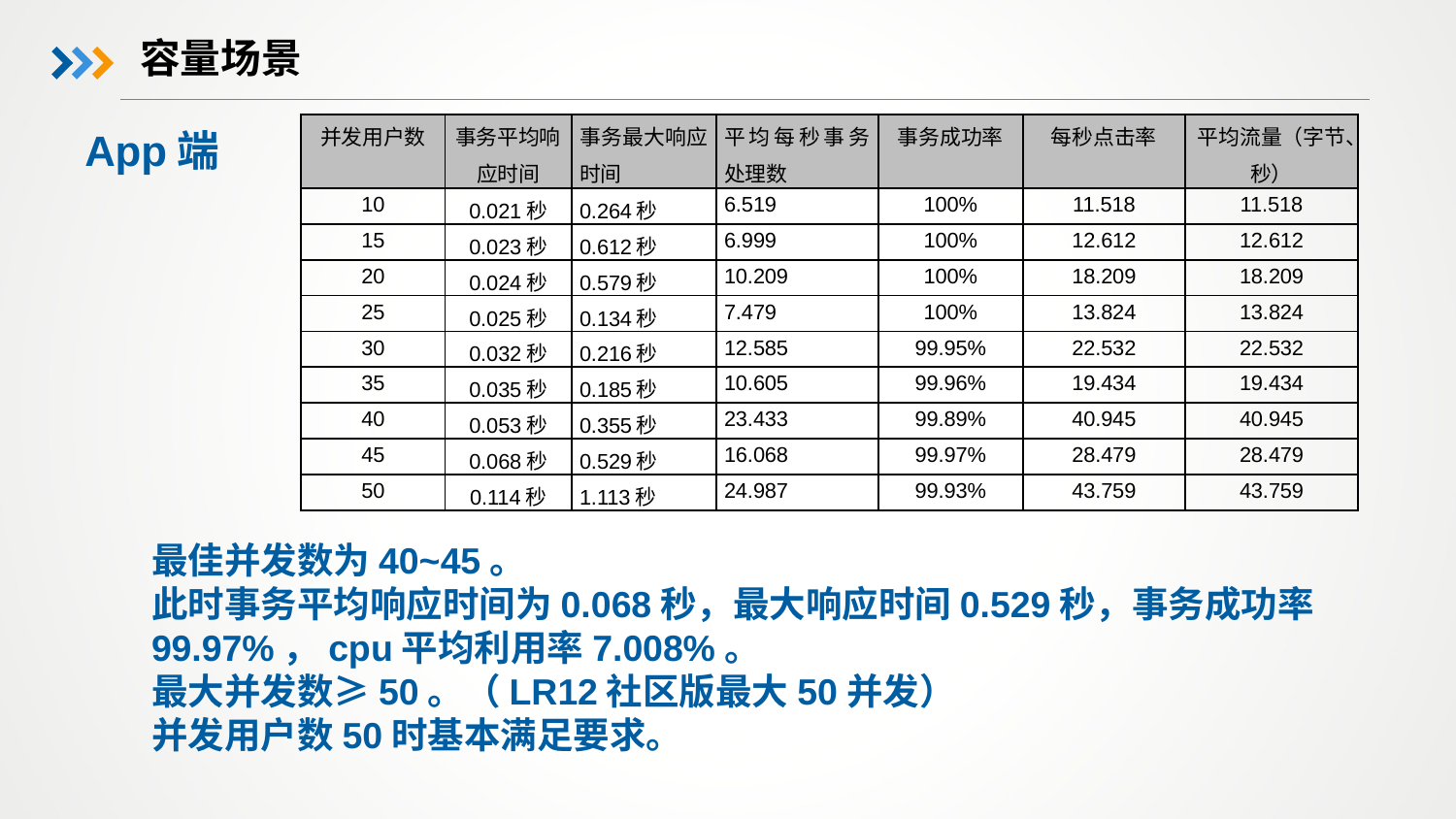

容量场景
| 并发用户数 | 事务平均响应时间 | 事务最大响应时间 | 平均每秒事务处理数 | 事务成功率 | 每秒点击率 | 平均流量（字节、秒） |
| --- | --- | --- | --- | --- | --- | --- |
| 10 | 0.021秒 | 0.264秒 | 6.519 | 100% | 11.518 | 11.518 |
| 15 | 0.023秒 | 0.612秒 | 6.999 | 100% | 12.612 | 12.612 |
| 20 | 0.024秒 | 0.579秒 | 10.209 | 100% | 18.209 | 18.209 |
| 25 | 0.025秒 | 0.134秒 | 7.479 | 100% | 13.824 | 13.824 |
| 30 | 0.032秒 | 0.216秒 | 12.585 | 99.95% | 22.532 | 22.532 |
| 35 | 0.035秒 | 0.185秒 | 10.605 | 99.96% | 19.434 | 19.434 |
| 40 | 0.053秒 | 0.355秒 | 23.433 | 99.89% | 40.945 | 40.945 |
| 45 | 0.068秒 | 0.529秒 | 16.068 | 99.97% | 28.479 | 28.479 |
| 50 | 0.114秒 | 1.113秒 | 24.987 | 99.93% | 43.759 | 43.759 |
App端
最佳并发数为40~45。
此时事务平均响应时间为0.068秒，最大响应时间0.529秒，事务成功率99.97%，cpu平均利用率7.008%。
最大并发数≥50。（LR12社区版最大50并发）
并发用户数50时基本满足要求。